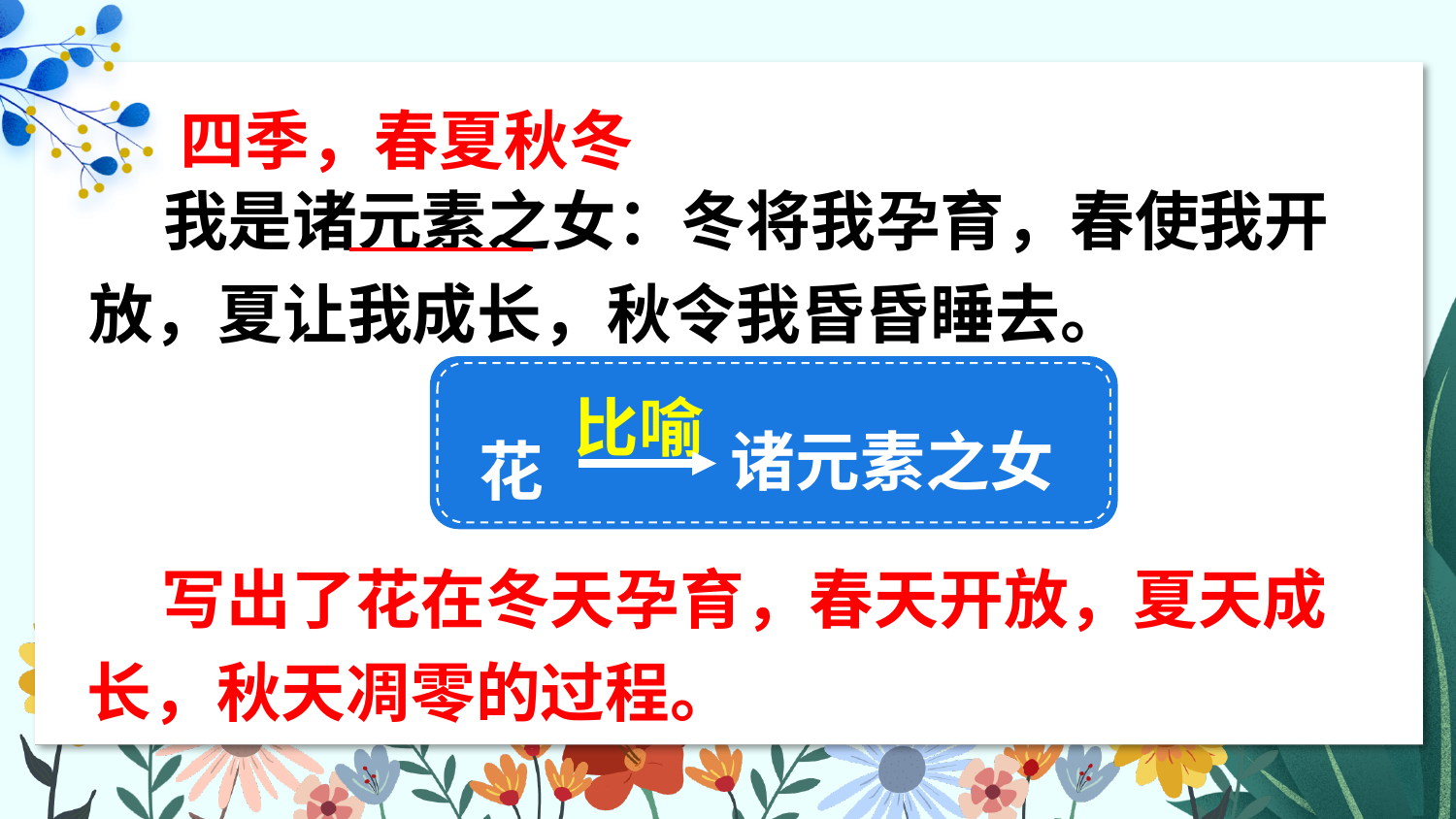

四季，春夏秋冬
    我是诸元素之女：冬将我孕育，春使我开放，夏让我成长，秋令我昏昏睡去。

比喻
诸元素之女
花
    写出了花在冬天孕育，春天开放，夏天成长，秋天凋零的过程。